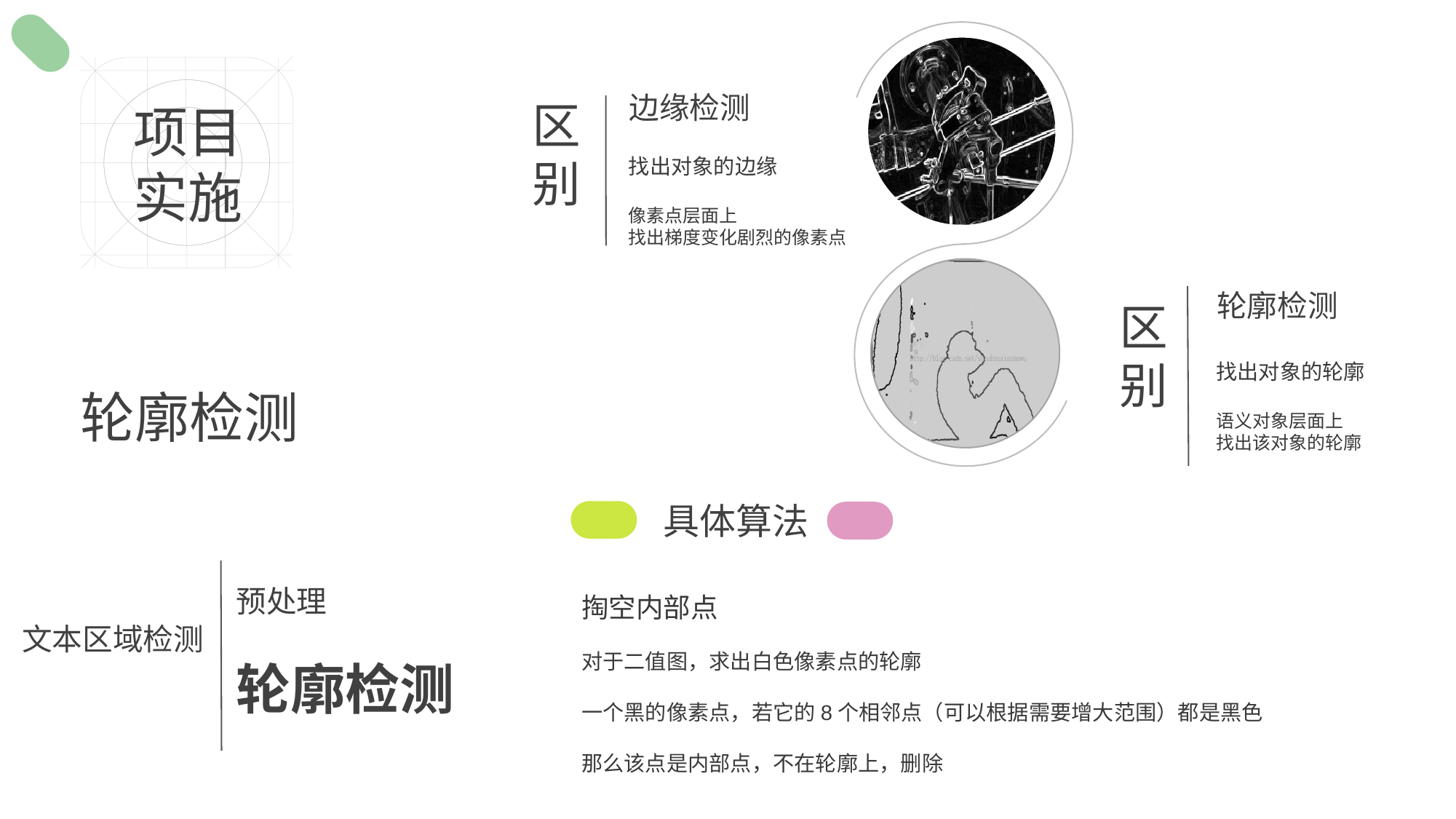

边缘检测
区别
项目
实施
找出对象的边缘

像素点层面上
找出梯度变化剧烈的像素点

轮廓检测
区别
找出对象的轮廓

语义对象层面上
找出该对象的轮廓
轮廓检测

具体算法

预处理

轮廓检测
掏空内部点

对于二值图，求出白色像素点的轮廓

一个黑的像素点，若它的8个相邻点（可以根据需要增大范围）都是黑色

那么该点是内部点，不在轮廓上，删除
文本区域检测